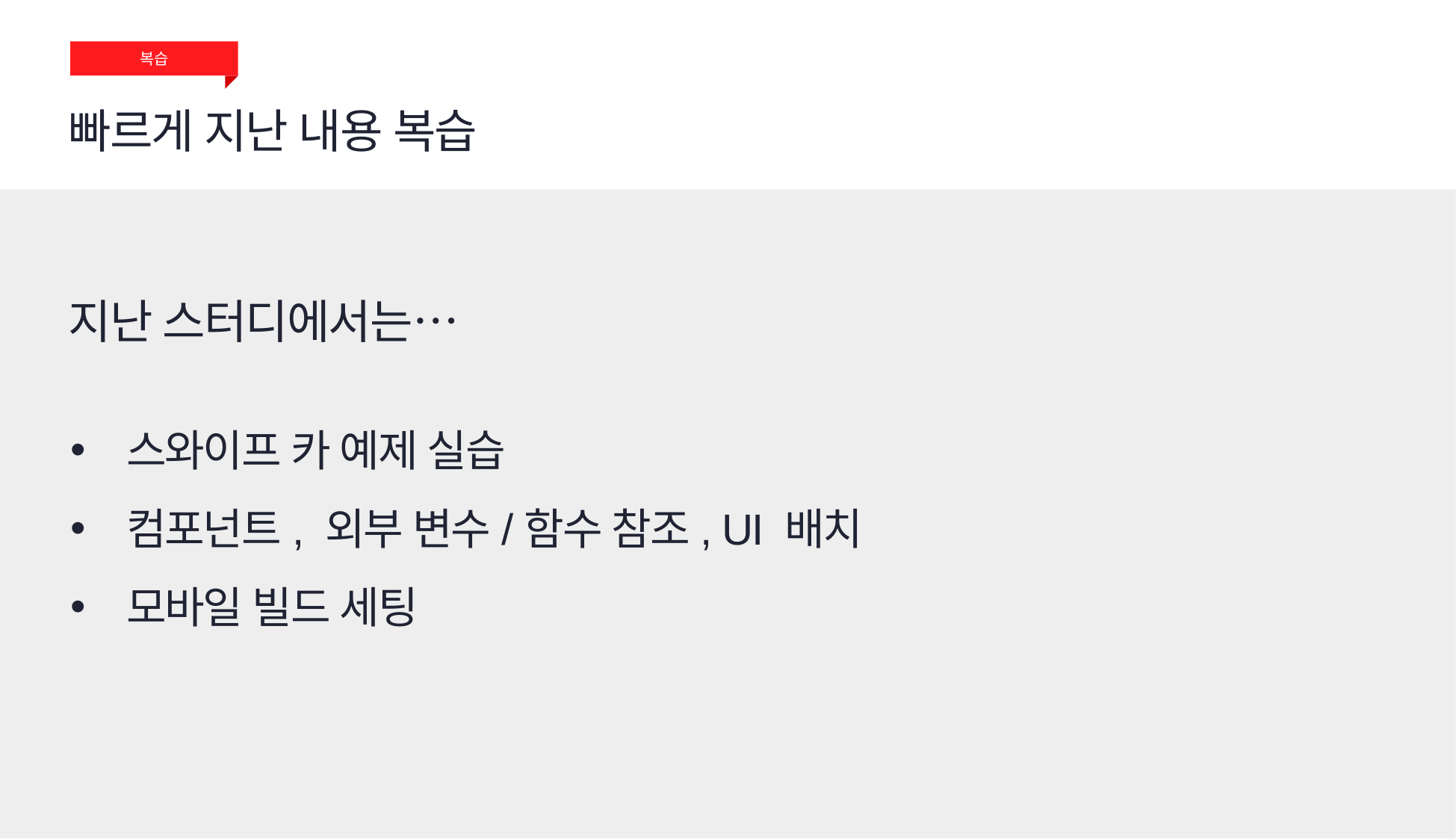

복습

빠르게 지난 내용 복습
지난 스터디에서는…
스와이프 카 예제 실습
컴포넌트, 외부 변수/함수 참조, UI 배치
모바일 빌드 세팅